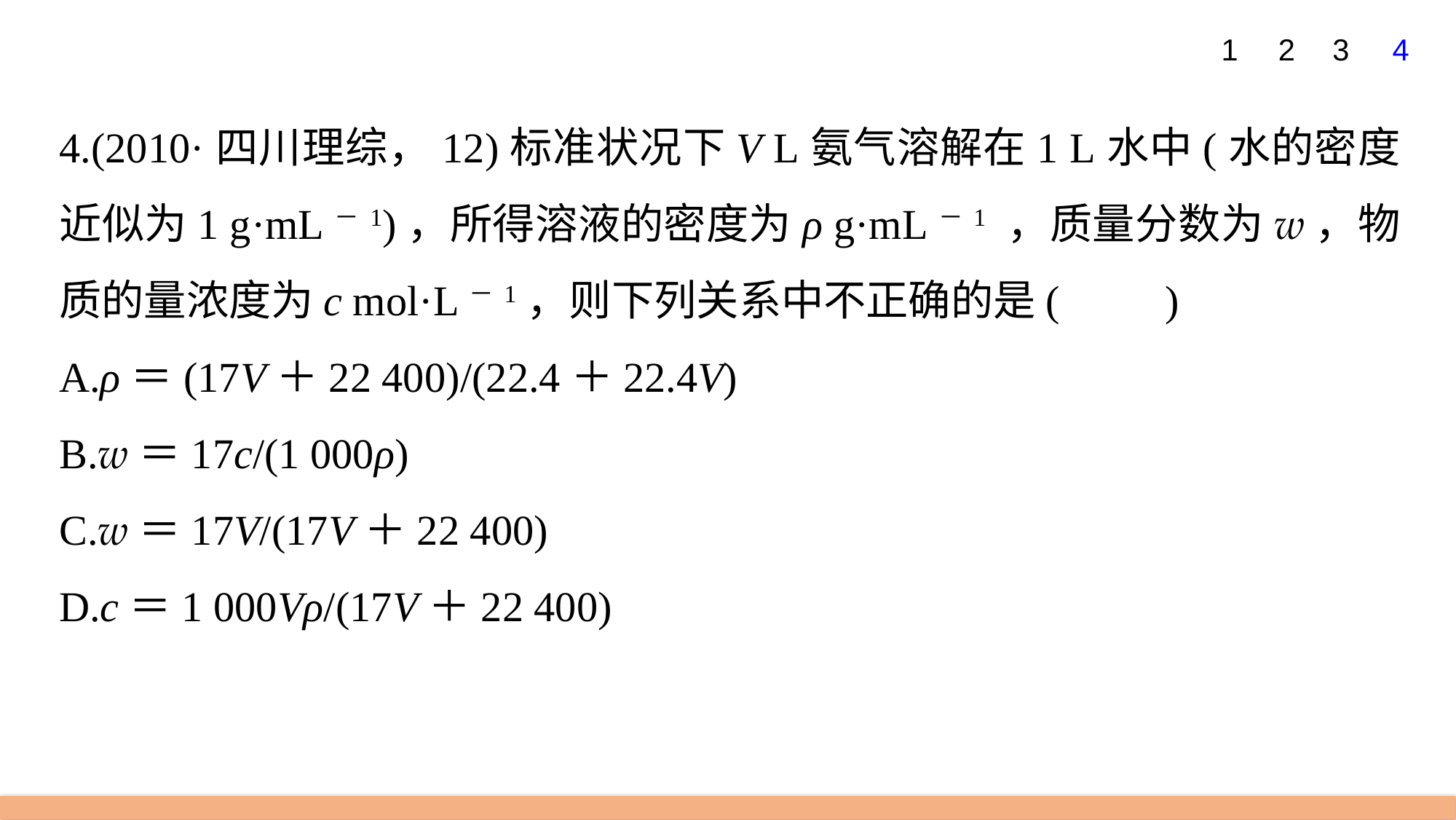

1
2
3
4
4.(2010·四川理综，12)标准状况下V L氨气溶解在1 L水中(水的密度近似为1 g·mL－1)，所得溶液的密度为ρ g·mL－1 ，质量分数为w，物质的量浓度为c mol·L－1，则下列关系中不正确的是(　　)
A.ρ＝(17V＋22 400)/(22.4＋22.4V)
B.w＝17c/(1 000ρ)
C.w＝17V/(17V＋22 400)
D.c＝1 000Vρ/(17V＋22 400)